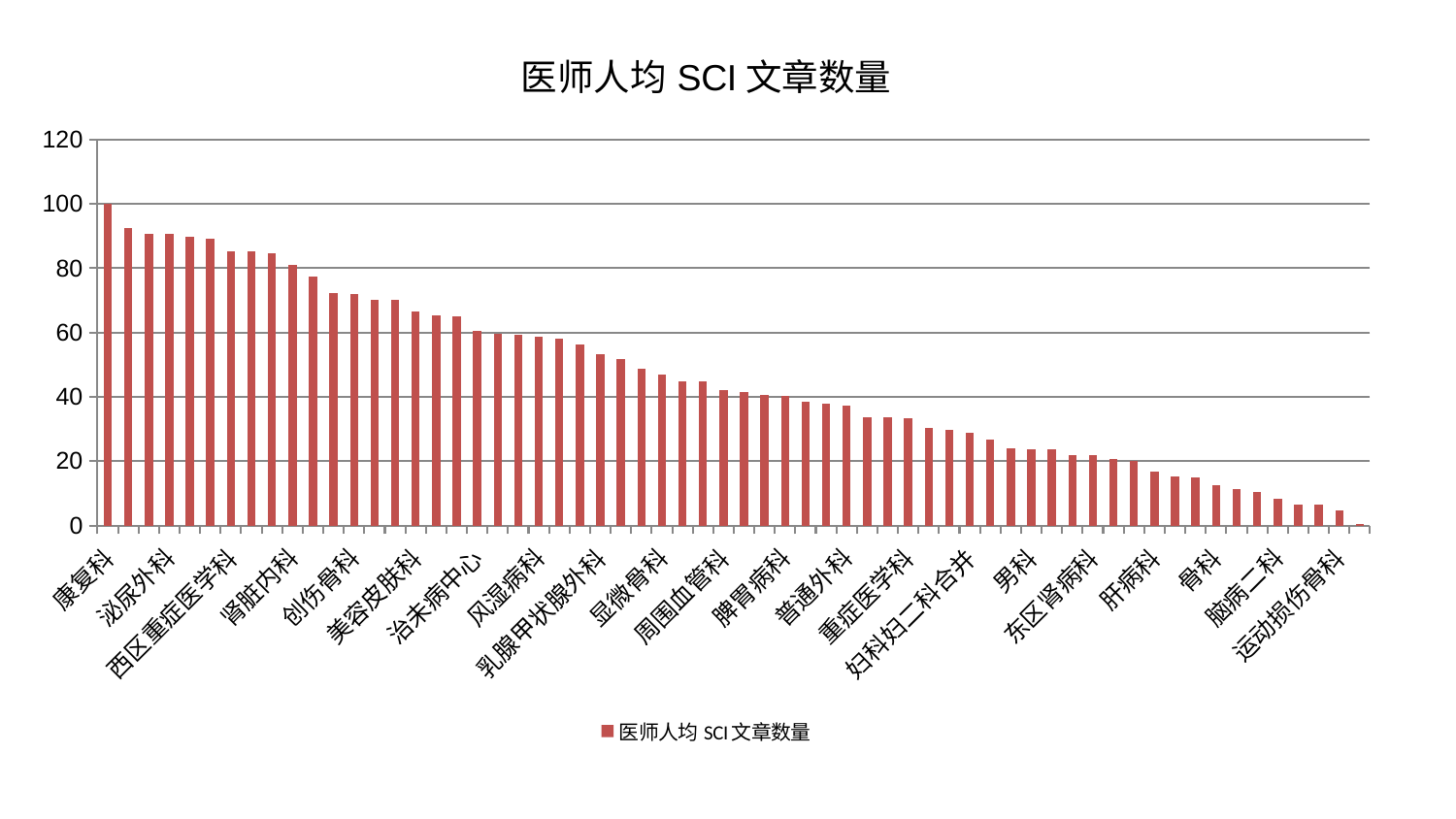

### Chart: 医师人均SCI文章数量

| Category | 医师人均SCI文章数量 |
|---|---|
| 康复科 | 100.0 |
| 中医经典科 | 92.48937269736973 |
| 消化内科 | 90.82954695377441 |
| 泌尿外科 | 90.82143309664826 |
| 脊柱骨科 | 89.85461195623584 |
| 肛肠科 | 89.15411776660655 |
| 西区重症医学科 | 85.21515249962731 |
| 血液科 | 85.15066572686602 |
| 皮肤科 | 84.54319607479843 |
| 肾脏内科 | 80.89312002534972 |
| 内分泌科 | 77.47258229004117 |
| 医院 | 72.253523301131 |
| 创伤骨科 | 72.07423463059865 |
| 小儿骨科 | 70.33555549966009 |
| 产科 | 70.30916781656924 |
| 美容皮肤科 | 66.64852846792911 |
| 心病二科 | 65.21511053197175 |
| 微创骨科 | 65.03045798601042 |
| 治未病中心 | 60.41353177644276 |
| 东区重症医学科 | 59.558751244423476 |
| 神经外科 | 59.458518285459675 |
| 风湿病科 | 58.58420629985842 |
| 口腔科 | 57.985544926009545 |
| 心血管内科 | 56.16773210511633 |
| 乳腺甲状腺外科 | 53.33504495773356 |
| 肝胆外科 | 51.6716280773438 |
| 儿科 | 48.68338988753232 |
| 显微骨科 | 46.89013927082834 |
| 脑病一科 | 44.94792645569803 |
| 综合内科 | 44.75609005583635 |
| 周围血管科 | 42.22904349005541 |
| 妇科 | 41.591642037367805 |
| 耳鼻喉科 | 40.517817502802224 |
| 脾胃病科 | 40.30695376090604 |
| 老年医学科 | 38.35961253873934 |
| 推拿科 | 38.01792092939409 |
| 普通外科 | 37.386333893263455 |
| 关节骨科 | 33.6595134008248 |
| 肾病科 | 33.62431992007109 |
| 重症医学科 | 33.32093156700073 |
| 胸外科 | 30.4440006567147 |
| 脑病三科 | 29.840728707980997 |
| 妇科妇二科合并 | 28.86986491900978 |
| 身心医学科 | 26.823622865468284 |
| 妇二科 | 24.024543231524287 |
| 男科 | 23.774294922295024 |
| 心病一科 | 23.629274311053017 |
| 针灸科 | 21.839759338689984 |
| 东区肾病科 | 21.795244501645666 |
| 眼科 | 20.621744928740576 |
| 神经内科 | 20.062785040539428 |
| 肝病科 | 16.838706700741106 |
| 肿瘤内科 | 15.346905113034133 |
| 心病三科 | 14.936988118039414 |
| 骨科 | 12.668090795897395 |
| 脾胃科消化科合并 | 11.425081838651417 |
| 心病四科 | 10.414222329928064 |
| 脑病二科 | 8.164345012147294 |
| 呼吸内科 | 6.611318208000919 |
| 中医外治中心 | 6.550781821684086 |
| 运动损伤骨科 | 4.7486835549834625 |
| 小儿推拿科 | 0.46108843580311526 |
45